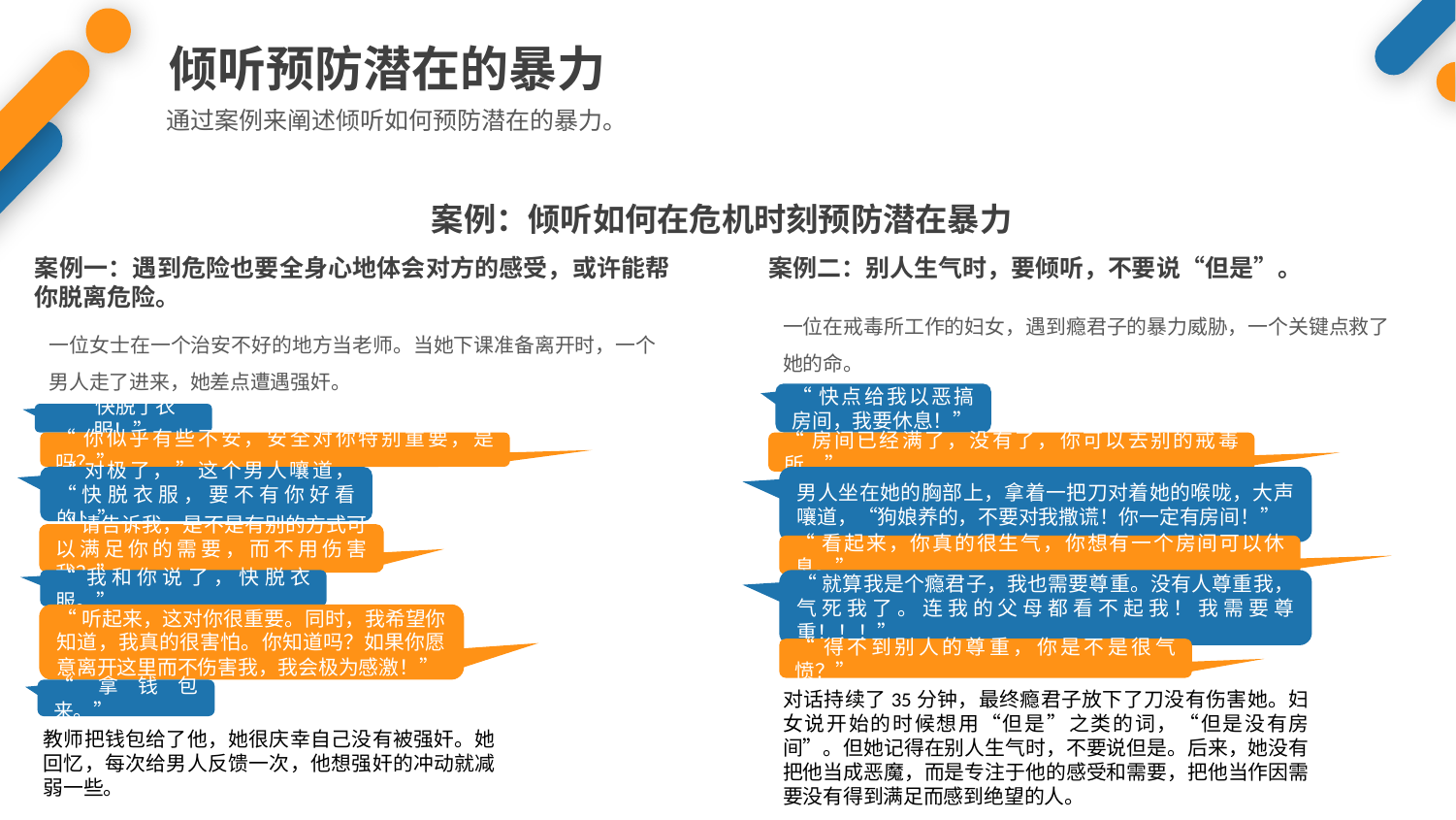

倾听预防潜在的暴力
通过案例来阐述倾听如何预防潜在的暴力。
案例：倾听如何在危机时刻预防潜在暴力
案例一：遇到危险也要全身心地体会对方的感受，或许能帮你脱离危险。
案例二：别人生气时，要倾听，不要说“但是”。
一位在戒毒所工作的妇女，遇到瘾君子的暴力威胁，一个关键点救了她的命。
一位女士在一个治安不好的地方当老师。当她下课准备离开时，一个男人走了进来，她差点遭遇强奸。
“快点给我以恶搞房间，我要休息！”
“快脱了衣服！”
“你似乎有些不安，安全对你特别重要，是吗？”
“房间已经满了，没有了，你可以去别的戒毒所。”
“对极了，”这个男人嚷道，“快脱衣服，要不有你好看的！”
男人坐在她的胸部上，拿着一把刀对着她的喉咙，大声嚷道，“狗娘养的，不要对我撒谎！你一定有房间！”
“请告诉我，是不是有别的方式可以满足你的需要，而不用伤害我？”
“看起来，你真的很生气，你想有一个房间可以休息。”
“我和你说了，快脱衣服。”
“就算我是个瘾君子，我也需要尊重。没有人尊重我，气死我了。连我的父母都看不起我！我需要尊重！！！”
“听起来，这对你很重要。同时，我希望你知道，我真的很害怕。你知道吗？如果你愿意离开这里而不伤害我，我会极为感激！”
“得不到别人的尊重，你是不是很气愤？”
“拿钱包来。”
对话持续了35分钟，最终瘾君子放下了刀没有伤害她。妇女说开始的时候想用“但是”之类的词，“但是没有房间”。但她记得在别人生气时，不要说但是。后来，她没有把他当成恶魔，而是专注于他的感受和需要，把他当作因需要没有得到满足而感到绝望的人。
教师把钱包给了他，她很庆幸自己没有被强奸。她回忆，每次给男人反馈一次，他想强奸的冲动就减弱一些。